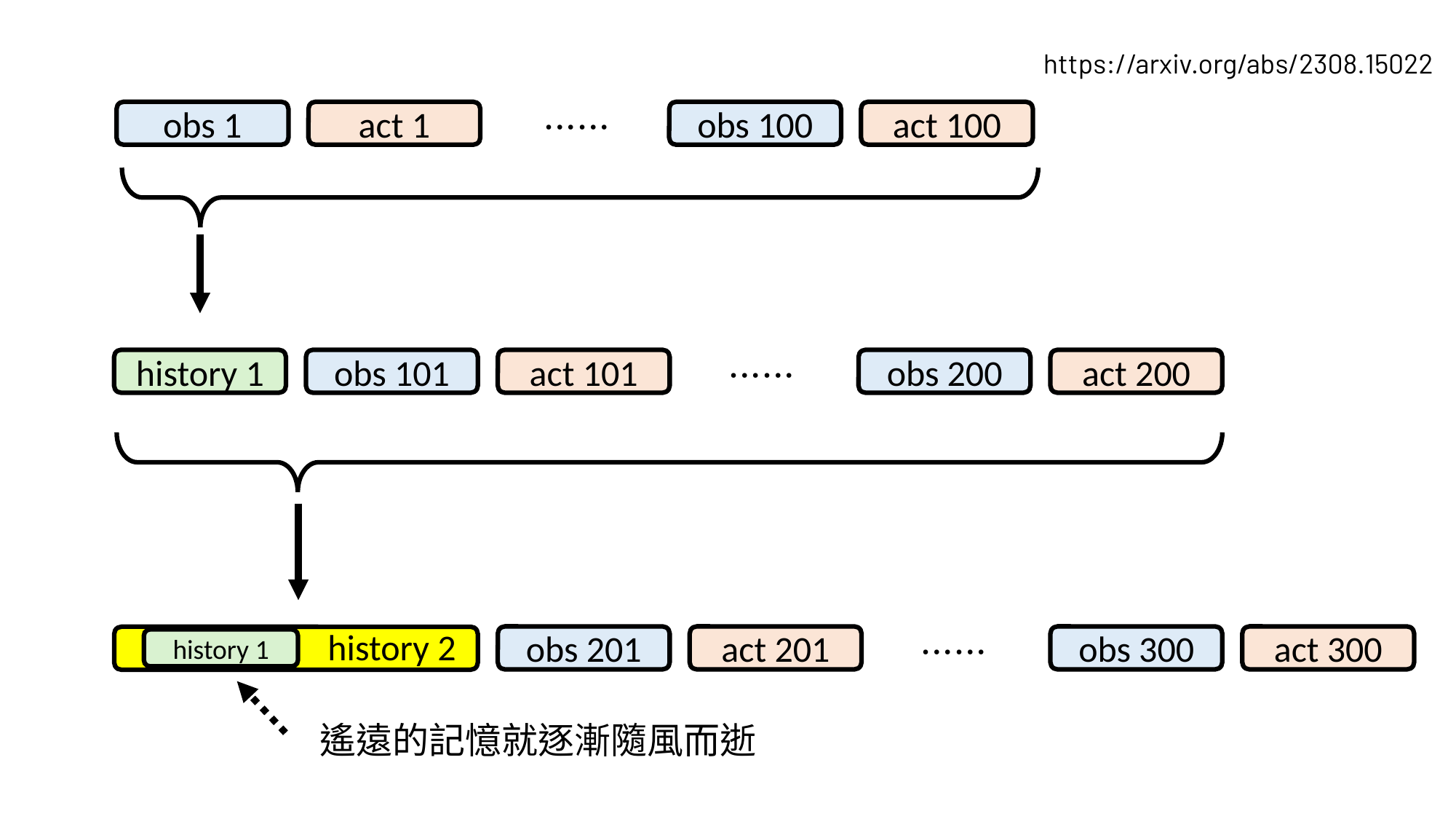

https://arxiv.org/abs/2308.15022
……
obs 1
act 1
obs 100
act 100
……
history 1
obs 101
act 101
obs 200
act 200
……
history 2
obs 201
act 201
obs 300
act 300

history 1
遙遠的記憶就逐漸隨風而逝